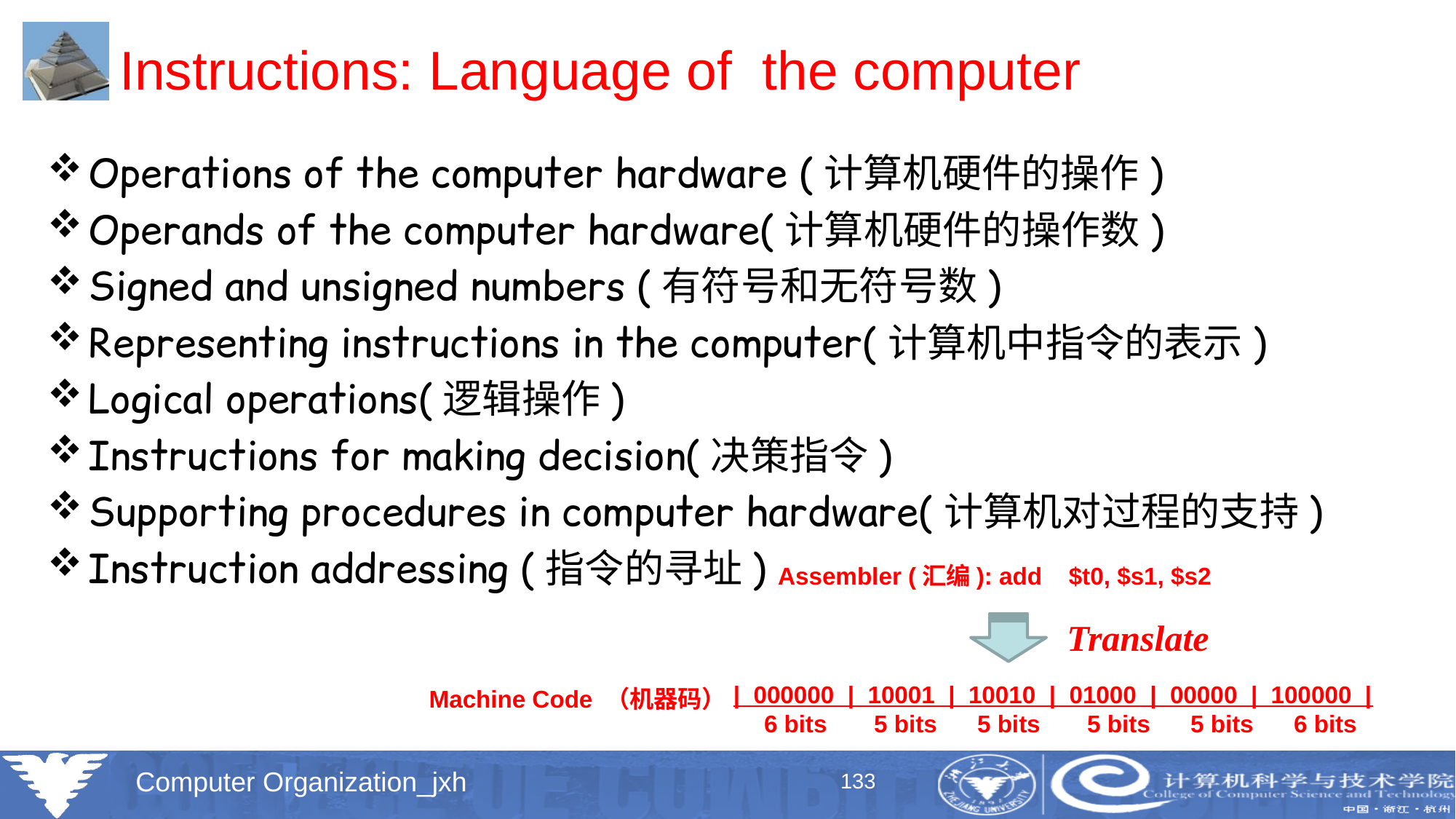

# Instructions: Language of  the computer
Operations of the computer hardware (计算机硬件的操作)
Operands of the computer hardware(计算机硬件的操作数)
Signed and unsigned numbers (有符号和无符号数)
Representing instructions in the computer(计算机中指令的表示)
Logical operations(逻辑操作)
Instructions for making decision(决策指令)
Supporting procedures in computer hardware(计算机对过程的支持)
Instruction addressing (指令的寻址)
 Assembler (汇编): add    $t0, $s1, $s2

Translate
 |  000000  |  10001  |  10010  |  01000  |  00000  |  100000  |
       6 bits       5 bits      5 bits       5 bits      5 bits      6 bits
Machine Code （机器码）